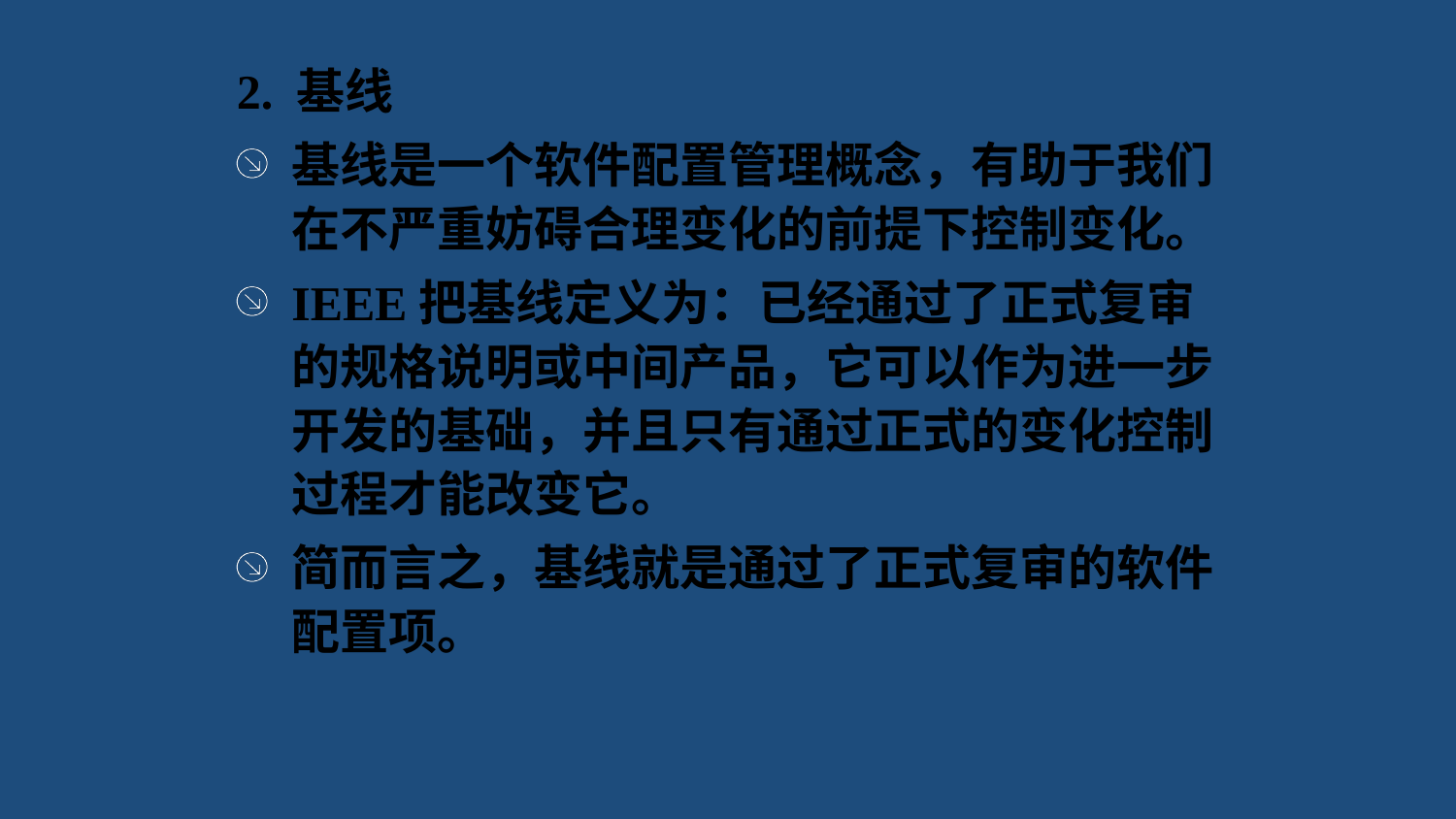

2. 基线
基线是一个软件配置管理概念，有助于我们在不严重妨碍合理变化的前提下控制变化。
IEEE把基线定义为：已经通过了正式复审的规格说明或中间产品，它可以作为进一步开发的基础，并且只有通过正式的变化控制过程才能改变它。
简而言之，基线就是通过了正式复审的软件配置项。